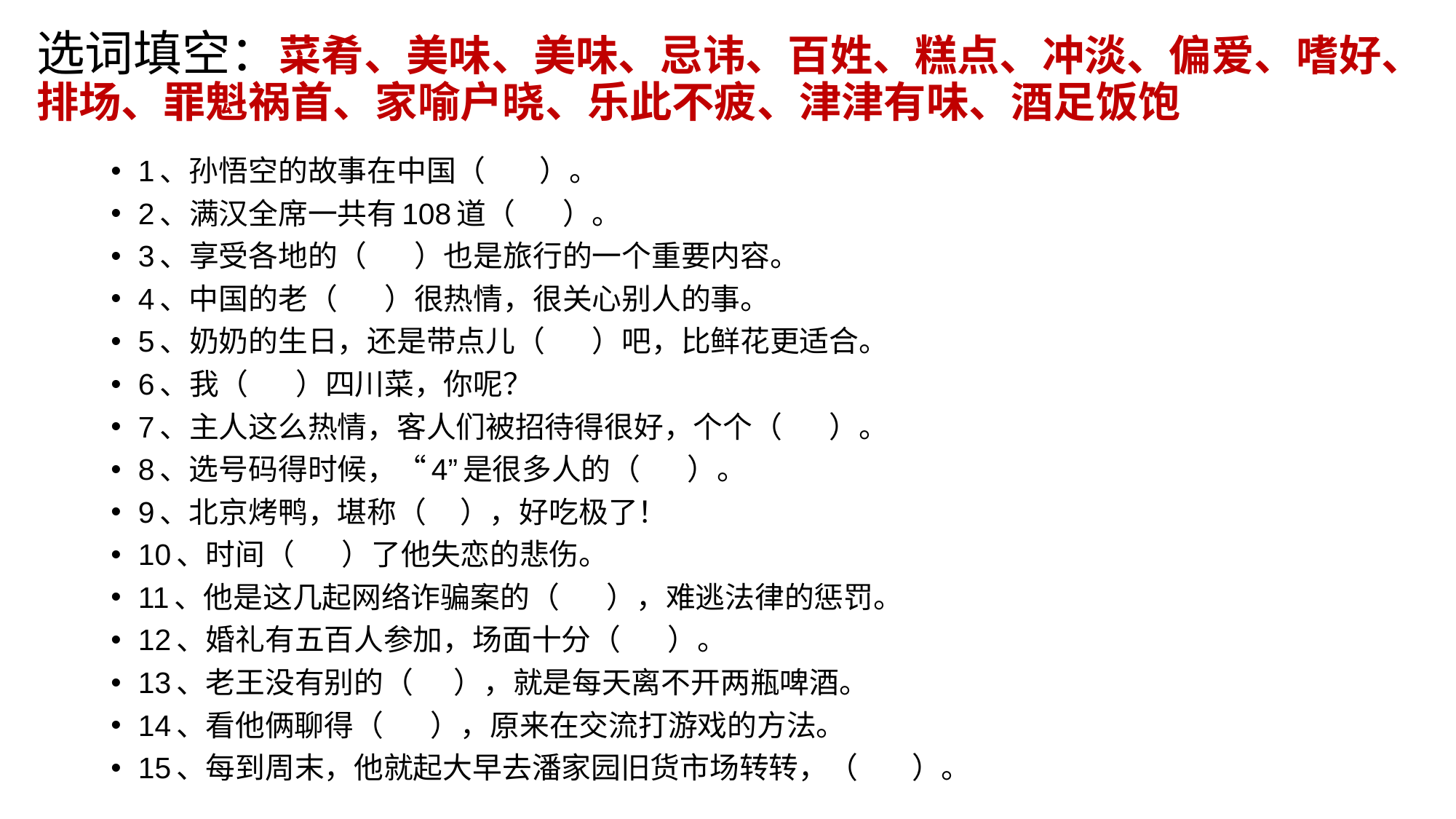

# 选词填空：菜肴、美味、美味、忌讳、百姓、糕点、冲淡、偏爱、嗜好、排场、罪魁祸首、家喻户晓、乐此不疲、津津有味、酒足饭饱
1、孙悟空的故事在中国（        ）。
2、满汉全席一共有108道（       ）。
3、享受各地的（       ）也是旅行的一个重要内容。
4、中国的老（       ）很热情，很关心别人的事。
5、奶奶的生日，还是带点儿（       ）吧，比鲜花更适合。
6、我（       ）四川菜，你呢？
7、主人这么热情，客人们被招待得很好，个个（       ）。
8、选号码得时候，“4”是很多人的（       ）。
9、北京烤鸭，堪称（     ），好吃极了！
10、时间（       ）了他失恋的悲伤。
11、他是这几起网络诈骗案的（       ），难逃法律的惩罚。
12、婚礼有五百人参加，场面十分（       ）。
13、老王没有别的（      ），就是每天离不开两瓶啤酒。
14、看他俩聊得（       ），原来在交流打游戏的方法。
15、每到周末，他就起大早去潘家园旧货市场转转，（        ）。